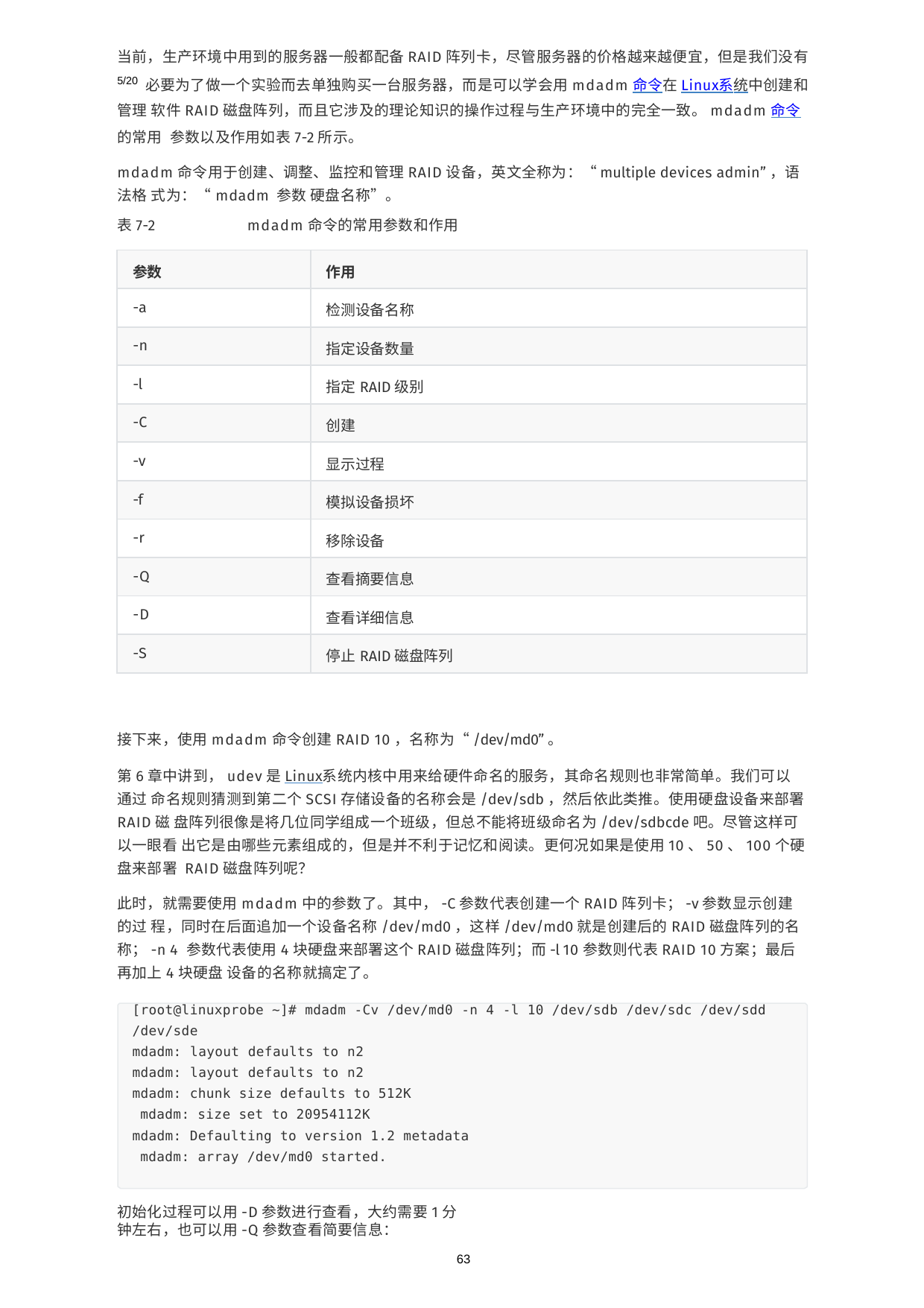

当前，生产环境中用到的服务器一般都配备RAID阵列卡，尽管服务器的价格越来越便宜，但是我们没有5/20 必要为了做一个实验而去单独购买一台服务器，而是可以学会用mdadm命令在Linux系统中创建和管理 软件RAID磁盘阵列，而且它涉及的理论知识的操作过程与生产环境中的完全一致。mdadm命令的常用  参数以及作用如表7-2所示。
mdadm命令用于创建、调整、监控和管理RAID设备，英文全称为：“multiple devices admin”，语法格 式为：“mdadm 参数 硬盘名称”。

表7-2	mdadm命令的常用参数和作用
| 参数 | 作用 |
| --- | --- |
| -a | 检测设备名称 |
| -n | 指定设备数量 |
| -l | 指定RAID级别 |
| -C | 创建 |
| -v | 显示过程 |
| -f | 模拟设备损坏 |
| -r | 移除设备 |
| -Q | 查看摘要信息 |
| -D | 查看详细信息 |
| -S | 停止RAID磁盘阵列 |
接下来，使用mdadm命令创建RAID 10，名称为“/dev/md0”。
第6章中讲到，udev是Linux系统内核中用来给硬件命名的服务，其命名规则也非常简单。我们可以通过 命名规则猜测到第二个SCSI存储设备的名称会是/dev/sdb，然后依此类推。使用硬盘设备来部署RAID磁 盘阵列很像是将几位同学组成一个班级，但总不能将班级命名为/dev/sdbcde吧。尽管这样可以一眼看 出它是由哪些元素组成的，但是并不利于记忆和阅读。更何况如果是使用10、50、100个硬盘来部署 RAID磁盘阵列呢？
此时，就需要使用mdadm中的参数了。其中，-C参数代表创建一个RAID阵列卡；-v参数显示创建的过 程，同时在后面追加一个设备名称/dev/md0，这样/dev/md0就是创建后的RAID磁盘阵列的名称；-n 4 参数代表使用4块硬盘来部署这个RAID磁盘阵列；而-l 10参数则代表RAID 10方案；最后再加上4块硬盘 设备的名称就搞定了。

[root@linuxprobe ~]# mdadm -Cv /dev/md0 -n 4 -l 10 /dev/sdb /dev/sdc /dev/sdd
/dev/sde
mdadm: layout defaults to n2  mdadm: layout defaults to n2  mdadm: chunk size defaults to 512K  mdadm: size set to 20954112K
mdadm: Defaulting to version 1.2 metadata  mdadm: array /dev/md0 started.

初始化过程可以用-D参数进行查看，大约需要1分钟左右，也可以用-Q参数查看简要信息：

63